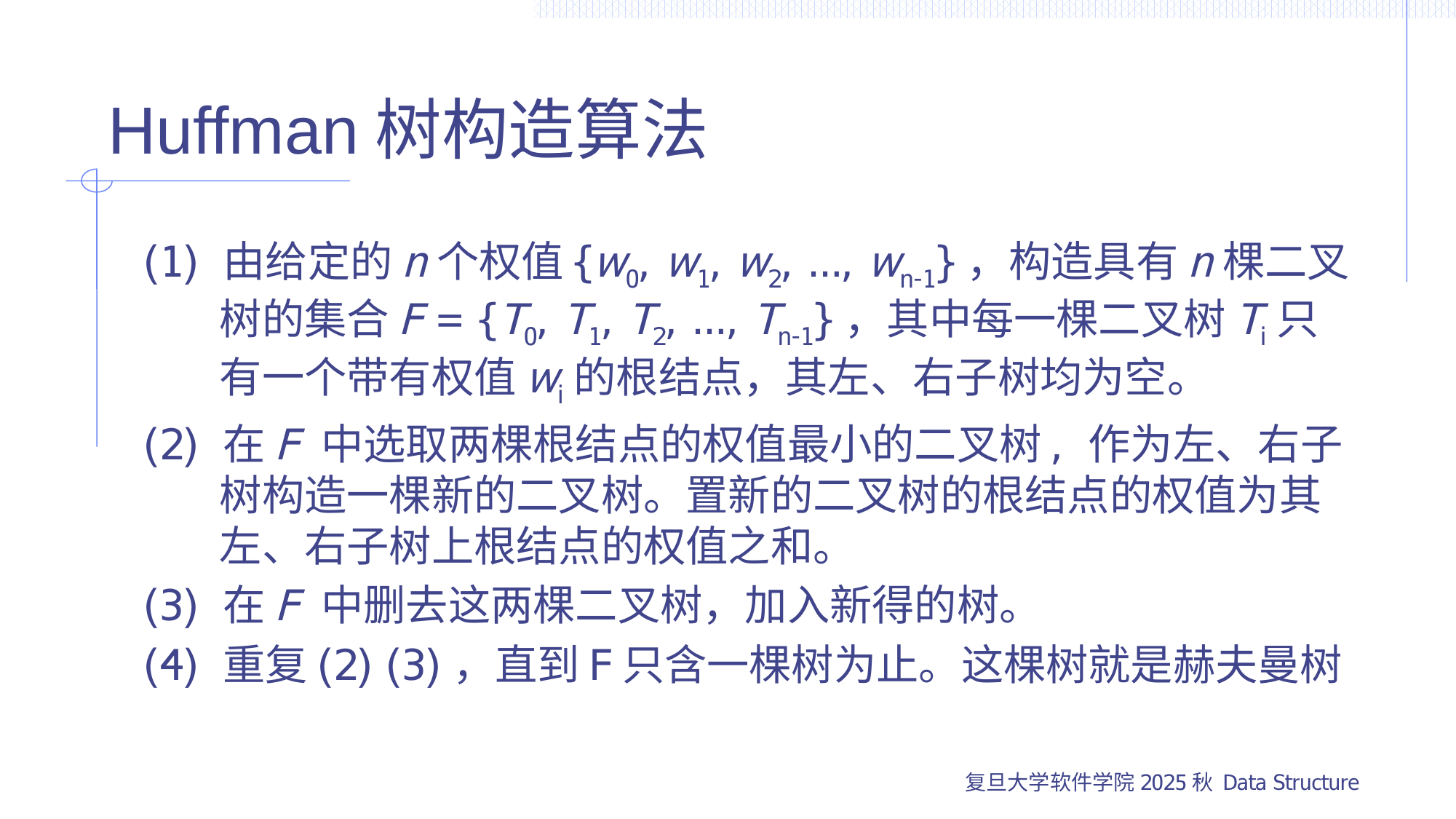

# Huffman树构造算法
(1) 由给定的n个权值{w0, w1, w2, …, wn-1}，构造具有n棵二叉树的集合F = {T0, T1, T2, …, Tn-1}，其中每一棵二叉树Ti只有一个带有权值wi的根结点，其左、右子树均为空。
(2) 在F 中选取两棵根结点的权值最小的二叉树, 作为左、右子树构造一棵新的二叉树。置新的二叉树的根结点的权值为其左、右子树上根结点的权值之和。
(3) 在F 中删去这两棵二叉树，加入新得的树。
(4) 重复(2) (3)，直到F只含一棵树为止。这棵树就是赫夫曼树